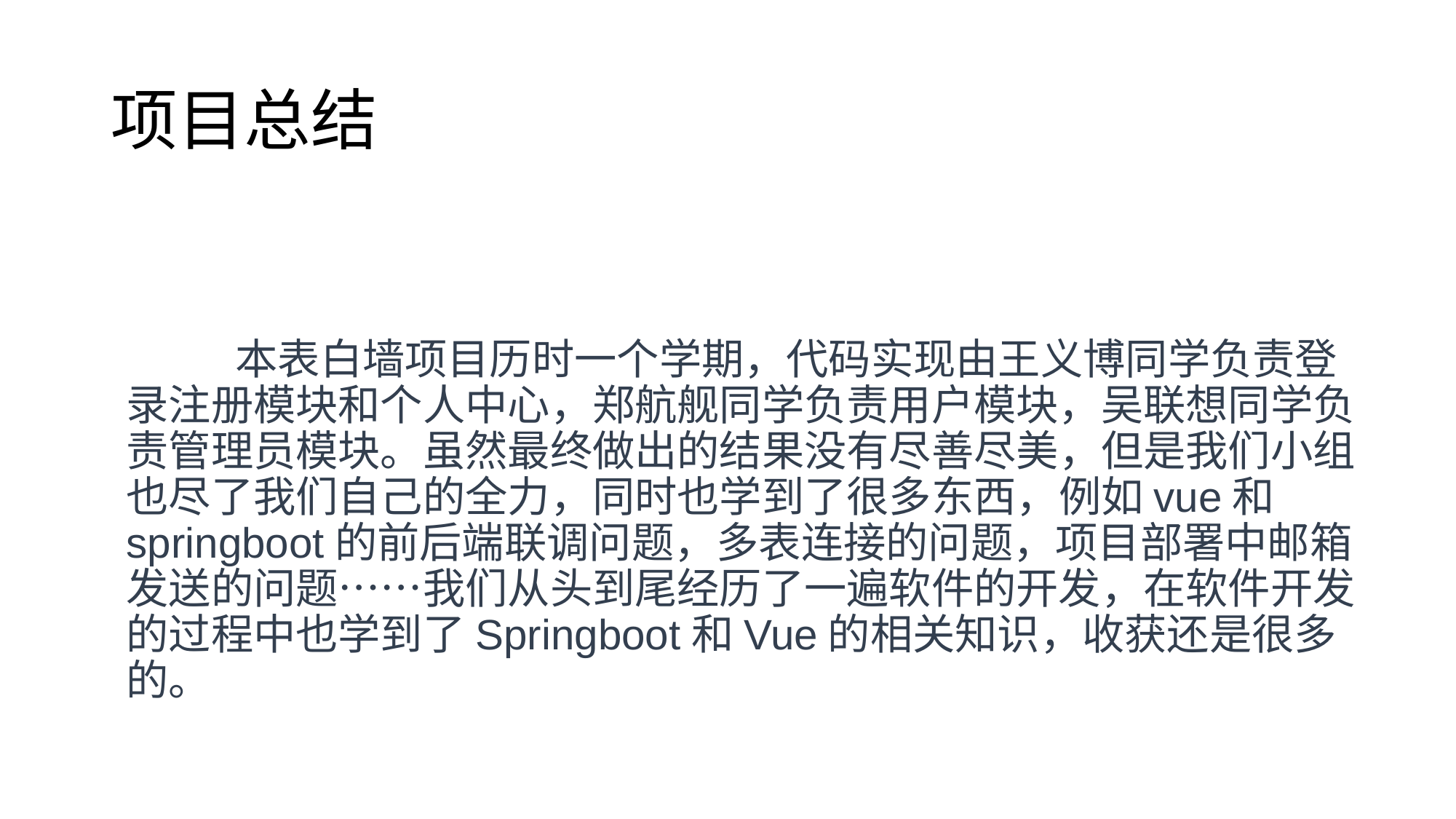

# 项目总结
	本表白墙项目历时一个学期，代码实现由王义博同学负责登录注册模块和个人中心，郑航舰同学负责用户模块，吴联想同学负责管理员模块。虽然最终做出的结果没有尽善尽美，但是我们小组也尽了我们自己的全力，同时也学到了很多东西，例如vue和springboot的前后端联调问题，多表连接的问题，项目部署中邮箱发送的问题……我们从头到尾经历了一遍软件的开发，在软件开发的过程中也学到了Springboot和Vue的相关知识，收获还是很多的。